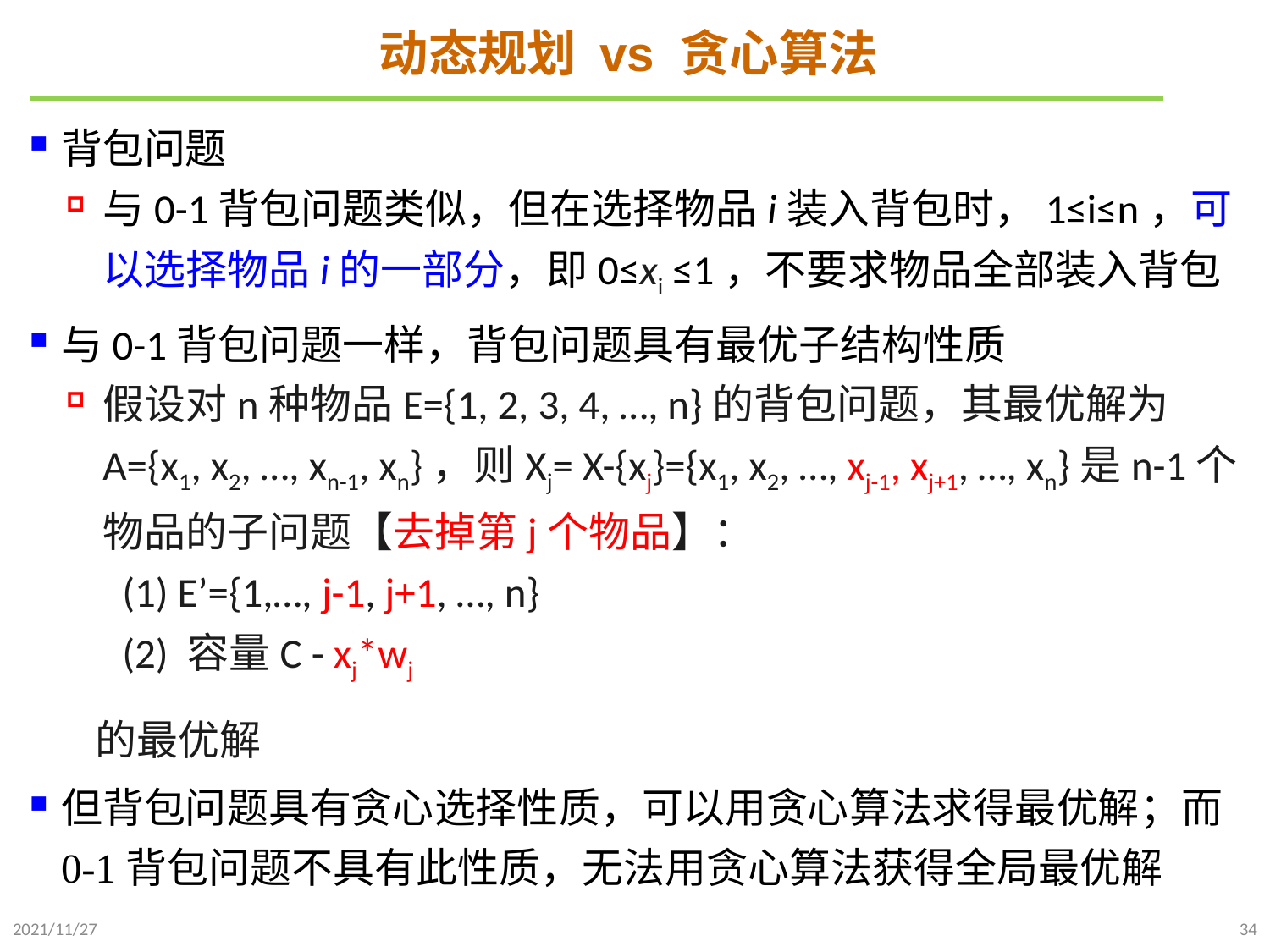

# 动态规划 vs 贪心算法
背包问题
与0-1背包问题类似，但在选择物品i装入背包时，1≤i≤n，可以选择物品i的一部分，即0≤xi ≤1，不要求物品全部装入背包
与0-1背包问题一样，背包问题具有最优子结构性质
假设对n种物品E={1, 2, 3, 4, …, n}的背包问题，其最优解为A={x1, x2, …, xn-1, xn}，则Xj= X-{xj}={x1, x2, …, xj-1, xj+1, …, xn}是n-1个物品的子问题【去掉第j个物品】：
      (1) E’={1,…, j-1, j+1, …, n}
      (2) 容量C - xj*wj
      的最优解
但背包问题具有贪心选择性质，可以用贪心算法求得最优解；而0-1背包问题不具有此性质，无法用贪心算法获得全局最优解

2021/11/27
34